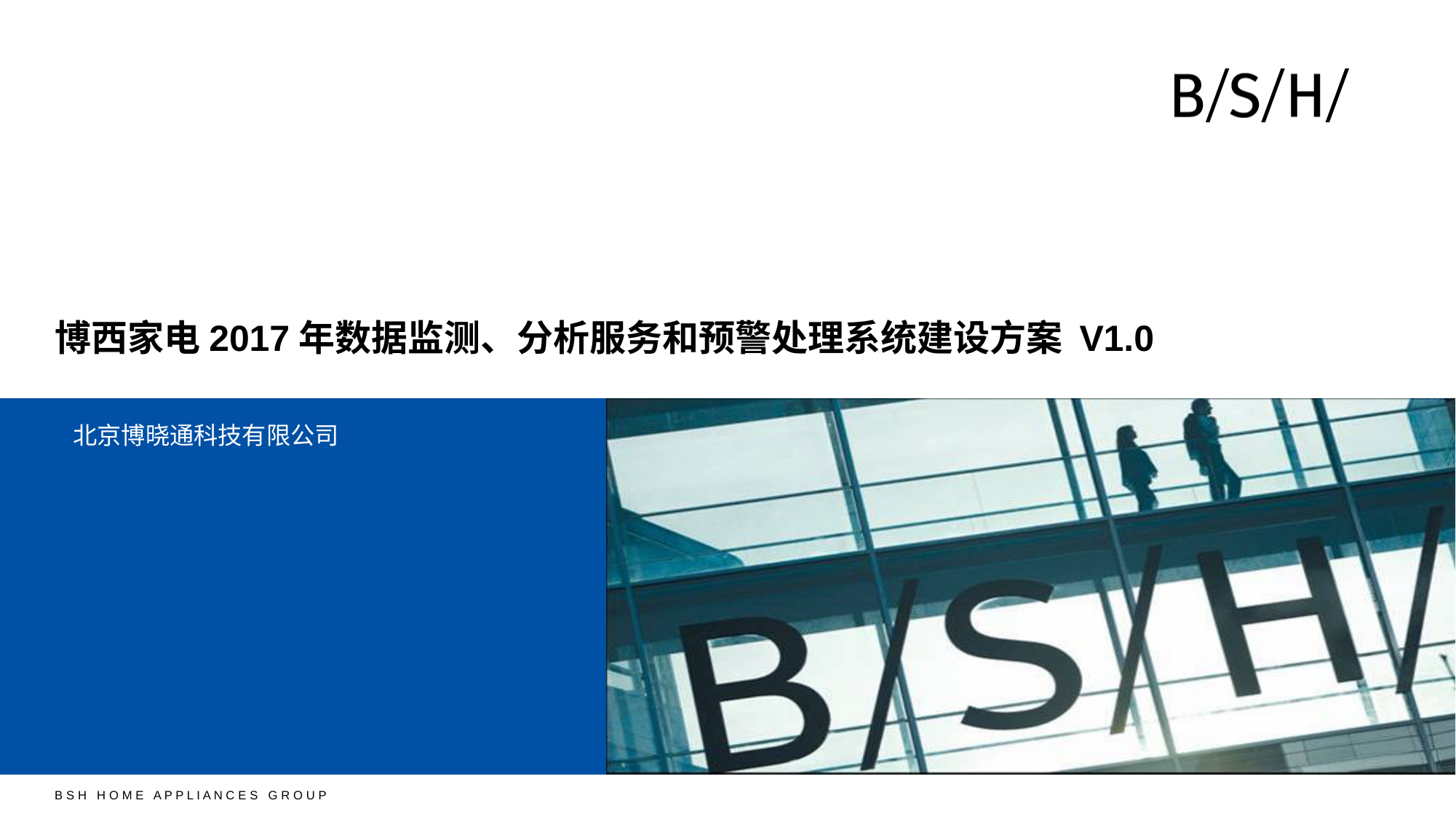

# 博西家电2017年数据监测、分析服务和预警处理系统建设方案 V1.0
北京博晓通科技有限公司